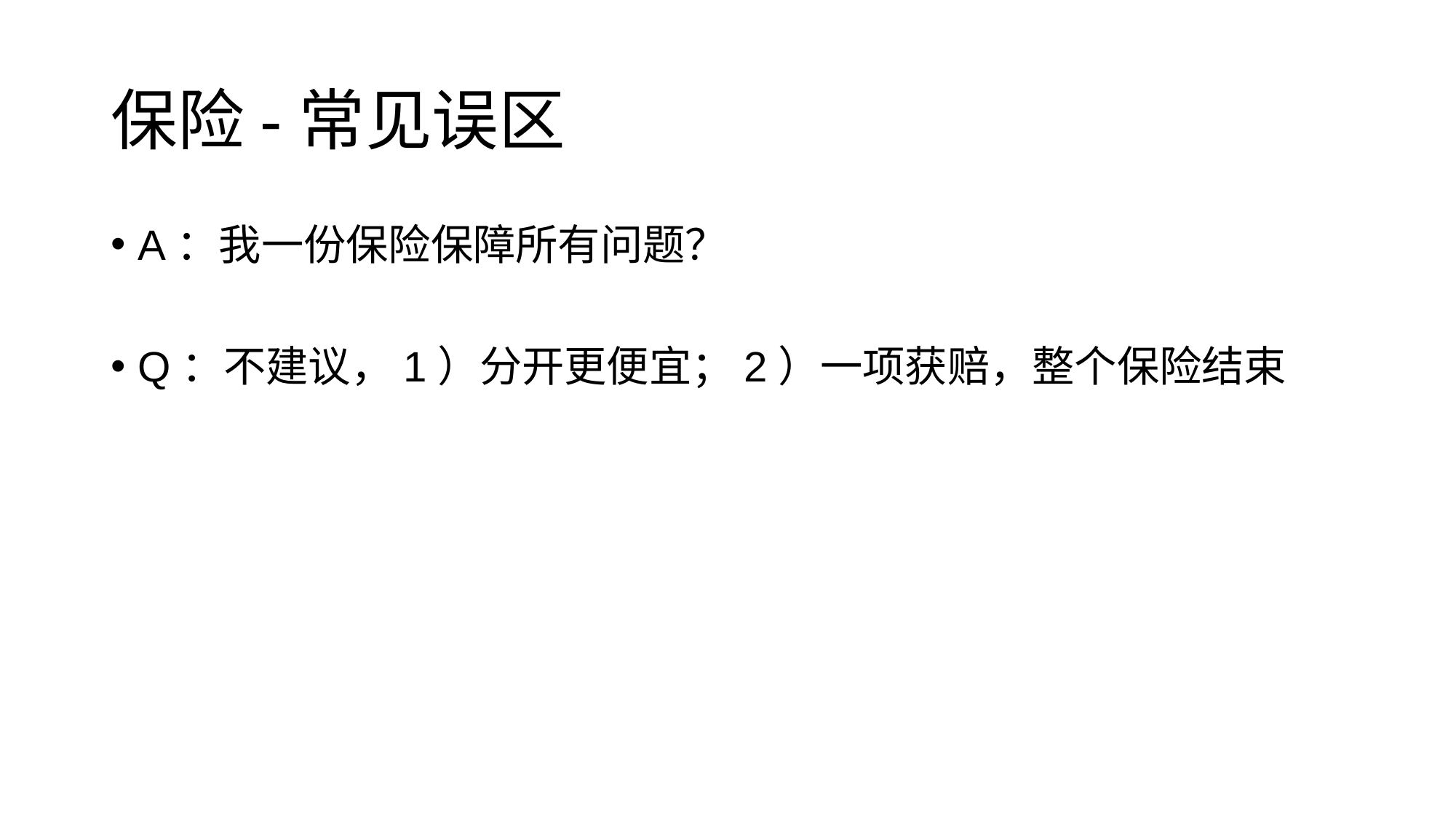

# 保险-常见误区
A：我一份保险保障所有问题？

Q：不建议，1）分开更便宜；2）一项获赔，整个保险结束